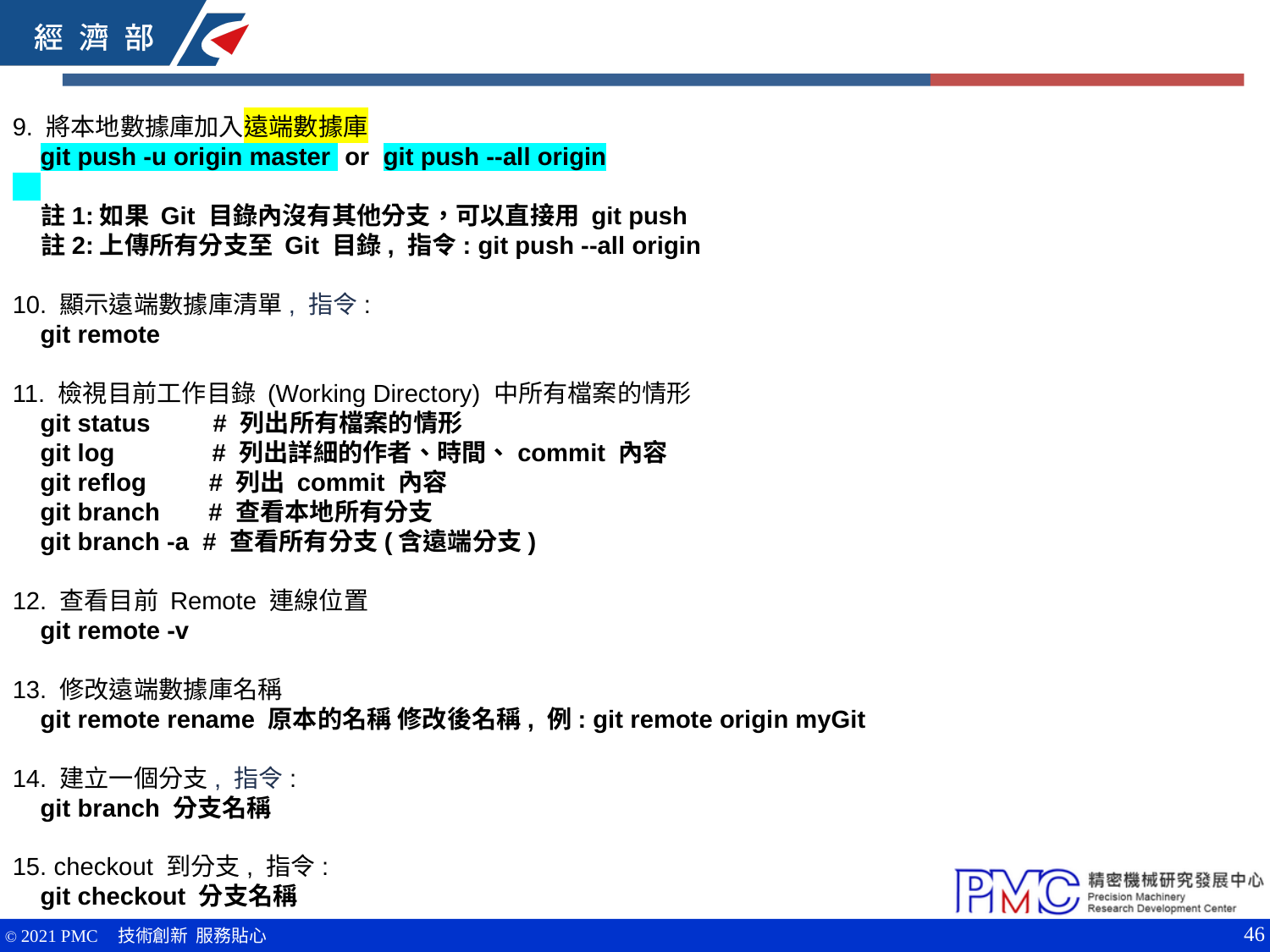

9. 將本地數據庫加入遠端數據庫
    git push -u origin master  or  git push --all origin

    註1:如果 Git 目錄內沒有其他分支，可以直接用 git push
    註2:上傳所有分支至 Git 目錄, 指令: git push --all origin

10. 顯示遠端數據庫清單, 指令:
    git remote

11. 檢視目前工作目錄 (Working Directory) 中所有檔案的情形
    git status         # 列出所有檔案的情形
    git log              # 列出詳細的作者、時間、commit 內容
    git reflog         # 列出 commit 內容
    git branch       # 查看本地所有分支
    git branch -a  # 查看所有分支(含遠端分支)

12. 查看目前 Remote 連線位置
    git remote -v

13. 修改遠端數據庫名稱
    git remote rename 原本的名稱 修改後名稱, 例: git remote origin myGit

14. 建立一個分支, 指令:
    git branch 分支名稱

15. checkout 到分支, 指令:
    git checkout 分支名稱

46